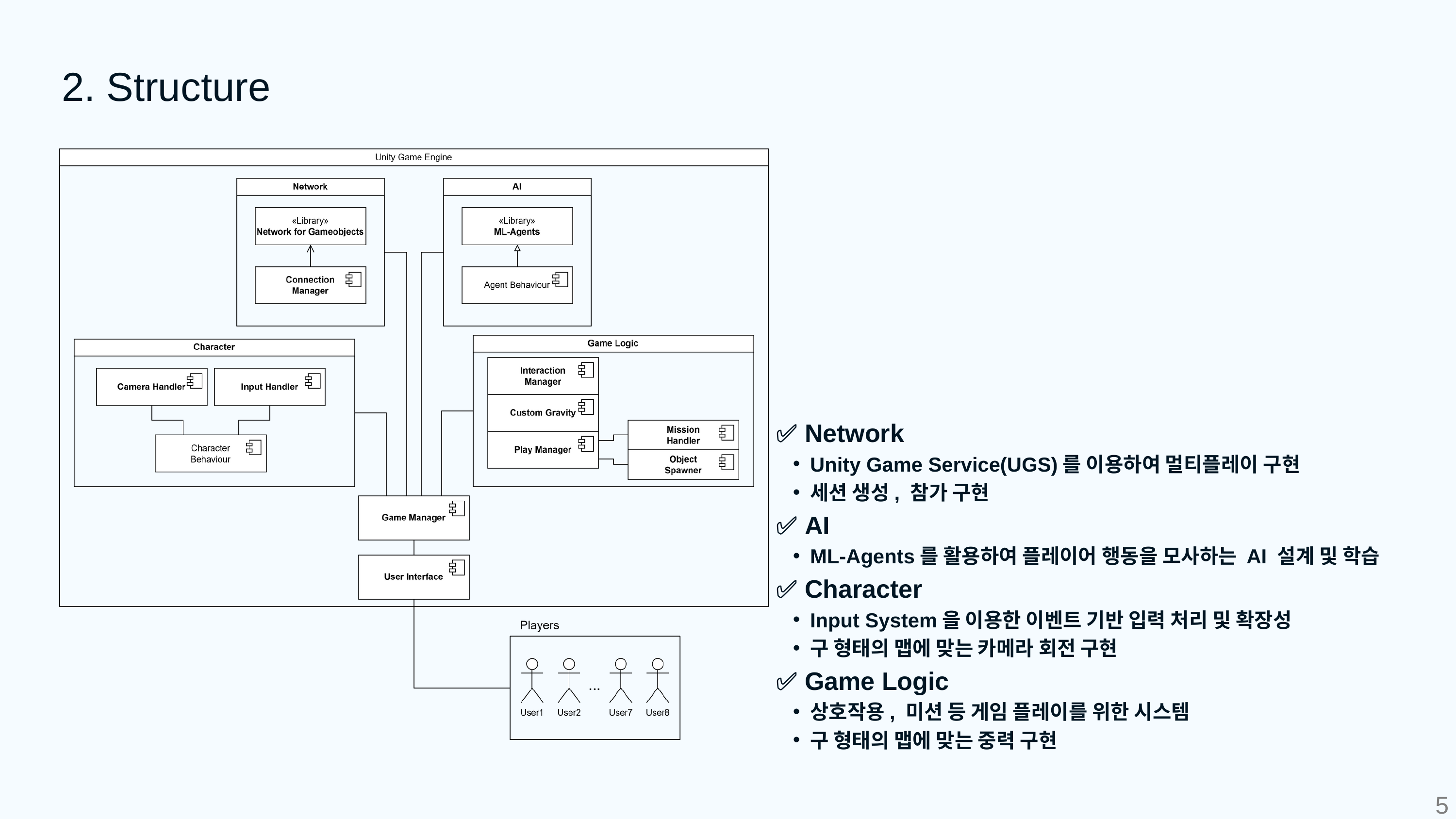

2. Structure

✅ Network
Unity Game Service(UGS)를 이용하여 멀티플레이 구현
세션 생성, 참가 구현
✅ AI
ML-Agents를 활용하여 플레이어 행동을 모사하는 AI 설계 및 학습
✅ Character
Input System을 이용한 이벤트 기반 입력 처리 및 확장성
구 형태의 맵에 맞는 카메라 회전 구현
✅ Game Logic
상호작용, 미션 등 게임 플레이를 위한 시스템
구 형태의 맵에 맞는 중력 구현
5